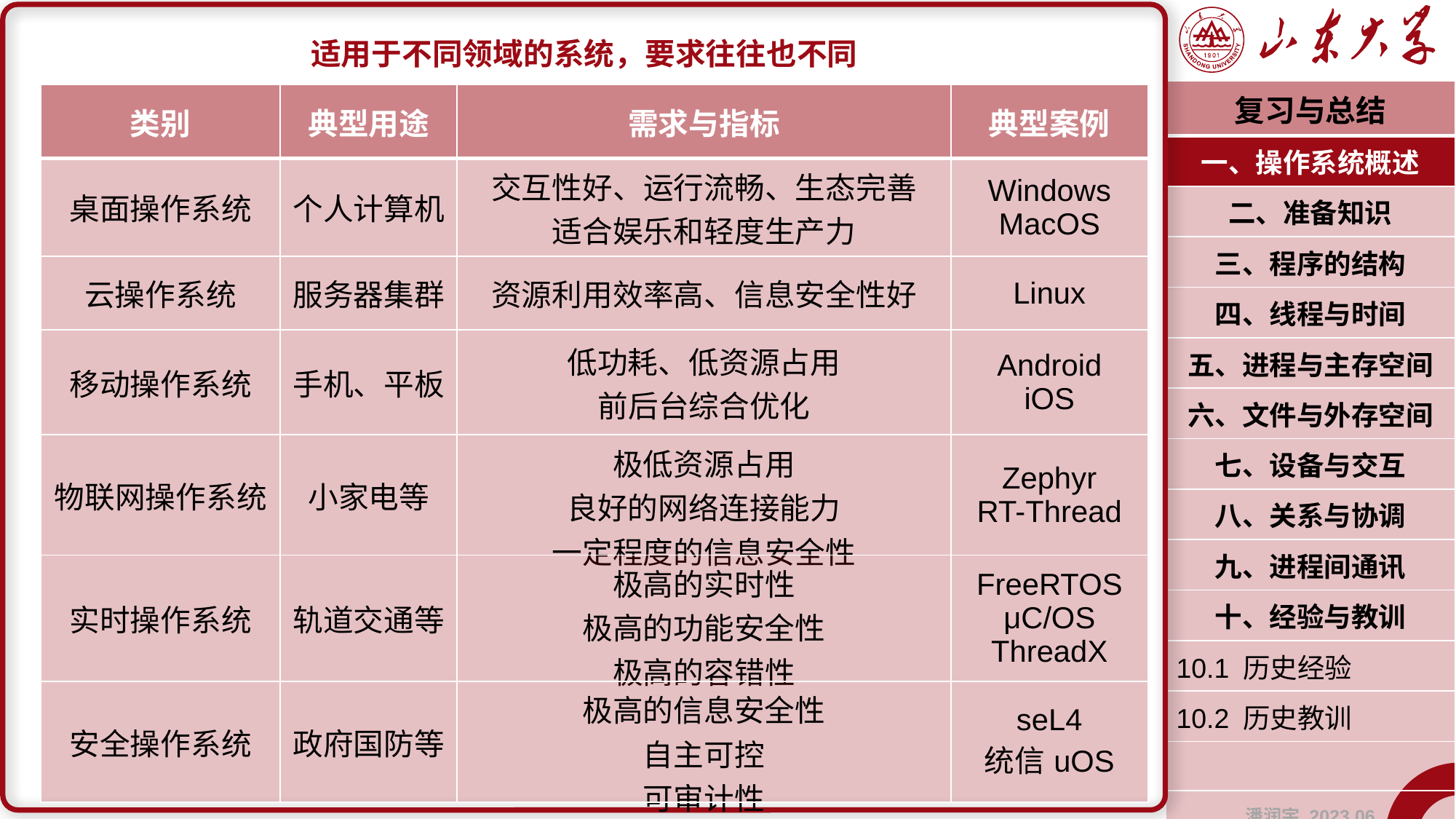

适用于不同领域的系统，要求往往也不同
| 复习与总结 |
| --- |
| 一、操作系统概述 |
| 二、准备知识 |
| 三、程序的结构 |
| 四、线程与时间 |
| 五、进程与主存空间 |
| 六、文件与外存空间 |
| 七、设备与交互 |
| 八、关系与协调 |
| 九、进程间通讯 |
| 十、经验与教训 |
| 10.1 历史经验 |
| 10.2 历史教训 |
|  |
| 潘润宇 2023.06 |
| 类别 | 典型用途 | 需求与指标 | 典型案例 |
| --- | --- | --- | --- |
| 桌面操作系统 | 个人计算机 | 交互性好、运行流畅、生态完善 适合娱乐和轻度生产力 | Windows MacOS |
| 云操作系统 | 服务器集群 | 资源利用效率高、信息安全性好 | Linux |
| 移动操作系统 | 手机、平板 | 低功耗、低资源占用 前后台综合优化 | Android iOS |
| 物联网操作系统 | 小家电等 | 极低资源占用 良好的网络连接能力 一定程度的信息安全性 | Zephyr RT-Thread |
| 实时操作系统 | 轨道交通等 | 极高的实时性 极高的功能安全性 极高的容错性 | FreeRTOS μC/OS ThreadX |
| 安全操作系统 | 政府国防等 | 极高的信息安全性 自主可控 可审计性 | seL4 统信uOS |